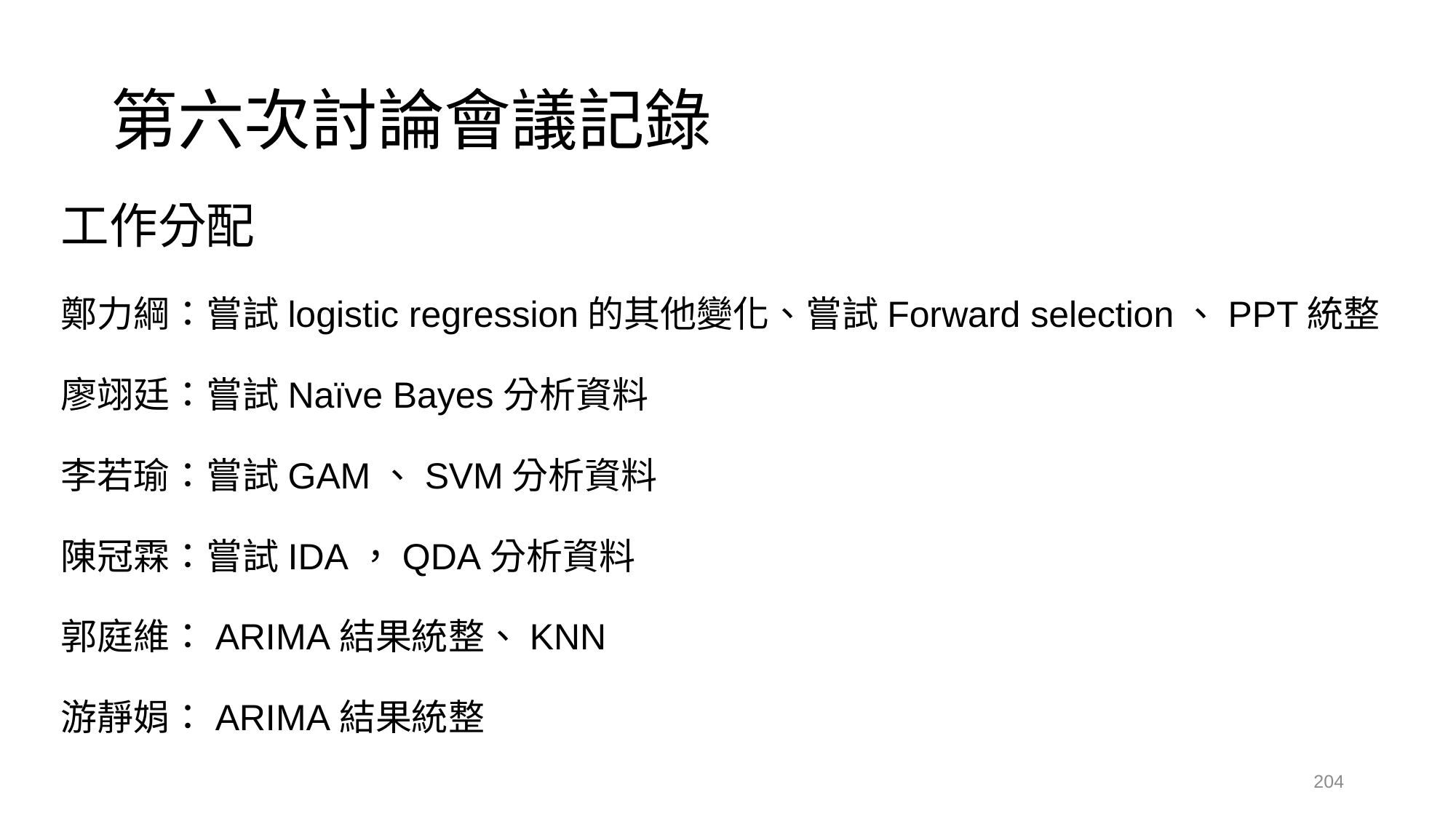

# 第六次討論會議記錄
工作分配
鄭力綱：嘗試logistic regression的其他變化、嘗試Forward selection、PPT統整
廖翊廷：嘗試Naïve Bayes分析資料
李若瑜：嘗試GAM、SVM分析資料
陳冠霖：嘗試IDA，QDA分析資料
郭庭維：ARIMA結果統整、KNN
游靜娟：ARIMA結果統整

204